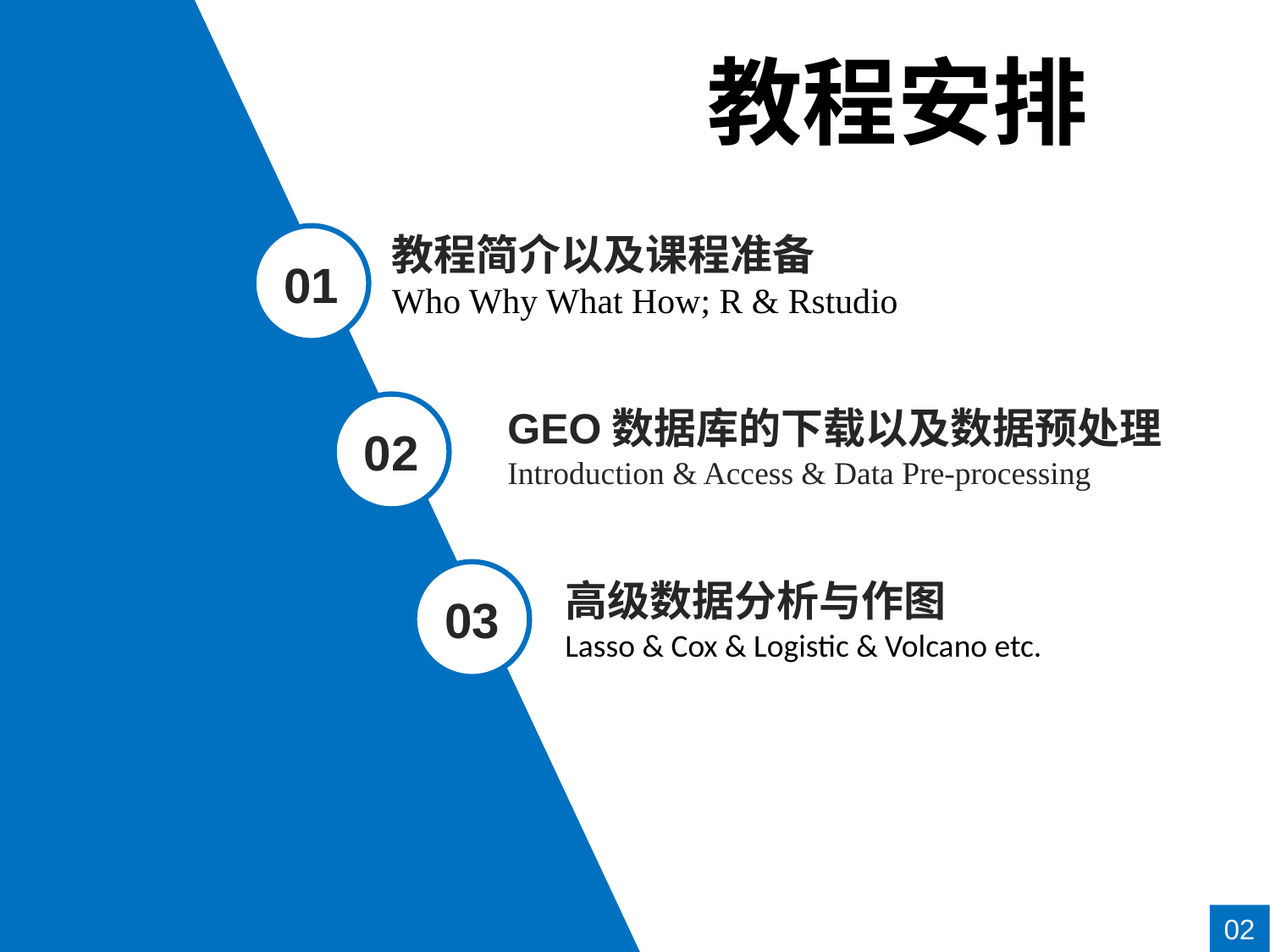

教程安排
教程简介以及课程准备
Who Why What How; R & Rstudio

01

02
GEO数据库的下载以及数据预处理
Introduction & Access & Data Pre-processing

03
高级数据分析与作图
Lasso & Cox & Logistic & Volcano etc.
02